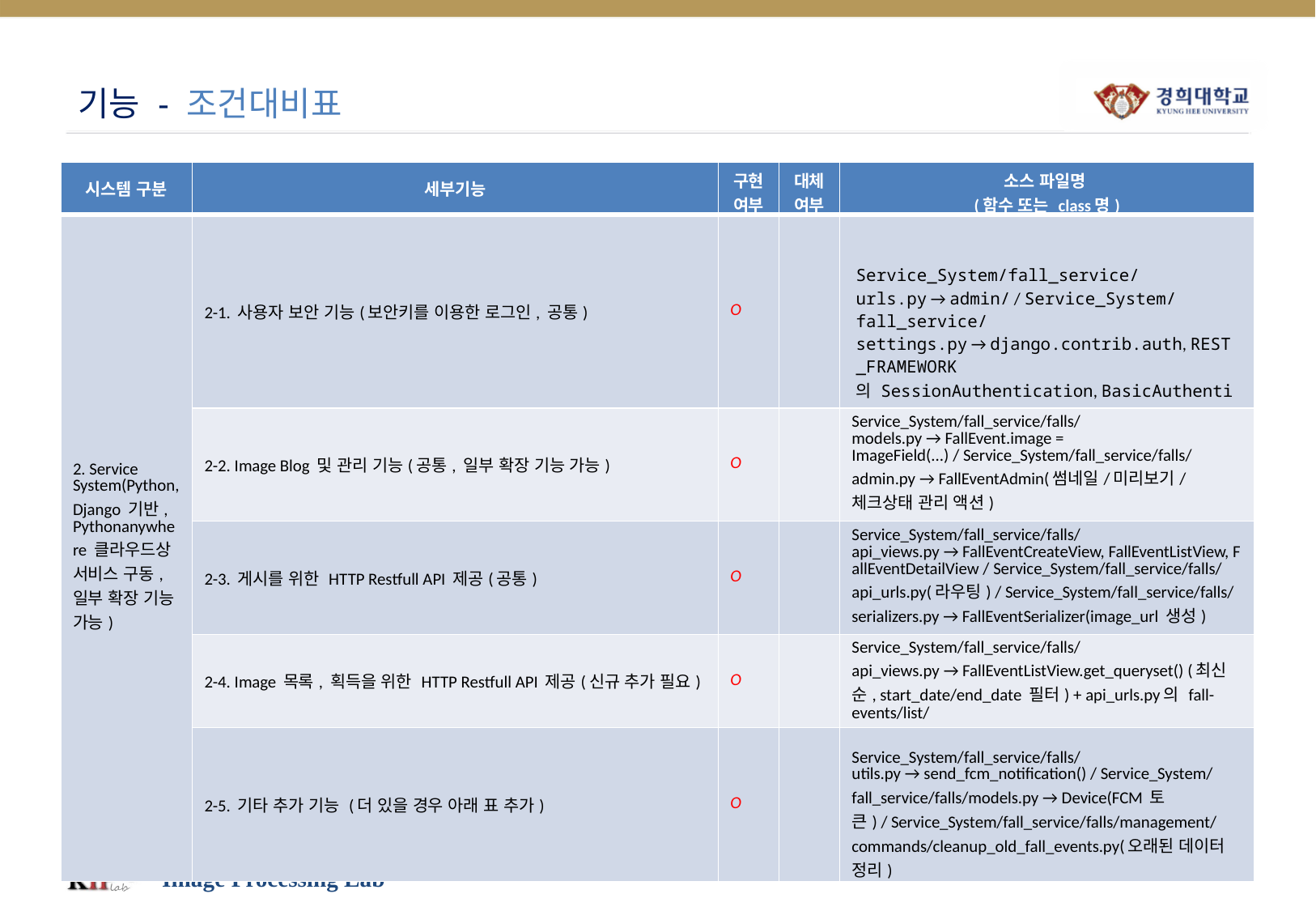

# 기능 - 조건대비표
| 시스템 구분 | 세부기능 | 구현 여부 | 대체 여부 | 소스 파일명 (함수 또는 class명) |
| --- | --- | --- | --- | --- |
| 2. Service System(Python, Django 기반, Pythonanywhere 클라우드상 서비스 구동, 일부 확장 기능 가능) | 2-1. 사용자 보안 기능(보안키를 이용한 로그인, 공통) | O |  | Service\_System/fall\_service/urls.py → admin/ / Service\_System/fall\_service/settings.py → django.contrib.auth, REST\_FRAMEWORK의 SessionAuthentication, BasicAuthentication |
|  | 2-2. Image Blog 및 관리 기능(공통, 일부 확장 기능 가능) | O |  | Service\_System/fall\_service/falls/models.py → FallEvent.image = ImageField(...) / Service\_System/fall\_service/falls/admin.py → FallEventAdmin(썸네일/미리보기/체크상태 관리 액션) |
|  | 2-3. 게시를 위한 HTTP Restfull API 제공(공통) | O |  | Service\_System/fall\_service/falls/api\_views.py → FallEventCreateView, FallEventListView, FallEventDetailView / Service\_System/fall\_service/falls/api\_urls.py(라우팅) / Service\_System/fall\_service/falls/serializers.py → FallEventSerializer(image\_url 생성) |
|  | 2-4. Image 목록, 획득을 위한 HTTP Restfull API 제공(신규 추가 필요) | O |  | Service\_System/fall\_service/falls/api\_views.py → FallEventListView.get\_queryset() (최신순, start\_date/end\_date 필터) + api\_urls.py의 fall-events/list/ |
|  | 2-5. 기타 추가 기능 (더 있을 경우 아래 표 추가) | O |  | Service\_System/fall\_service/falls/utils.py → send\_fcm\_notification() / Service\_System/fall\_service/falls/models.py → Device(FCM 토큰) / Service\_System/fall\_service/falls/management/commands/cleanup\_old\_fall\_events.py(오래된 데이터 정리) |
Image Processing Lab